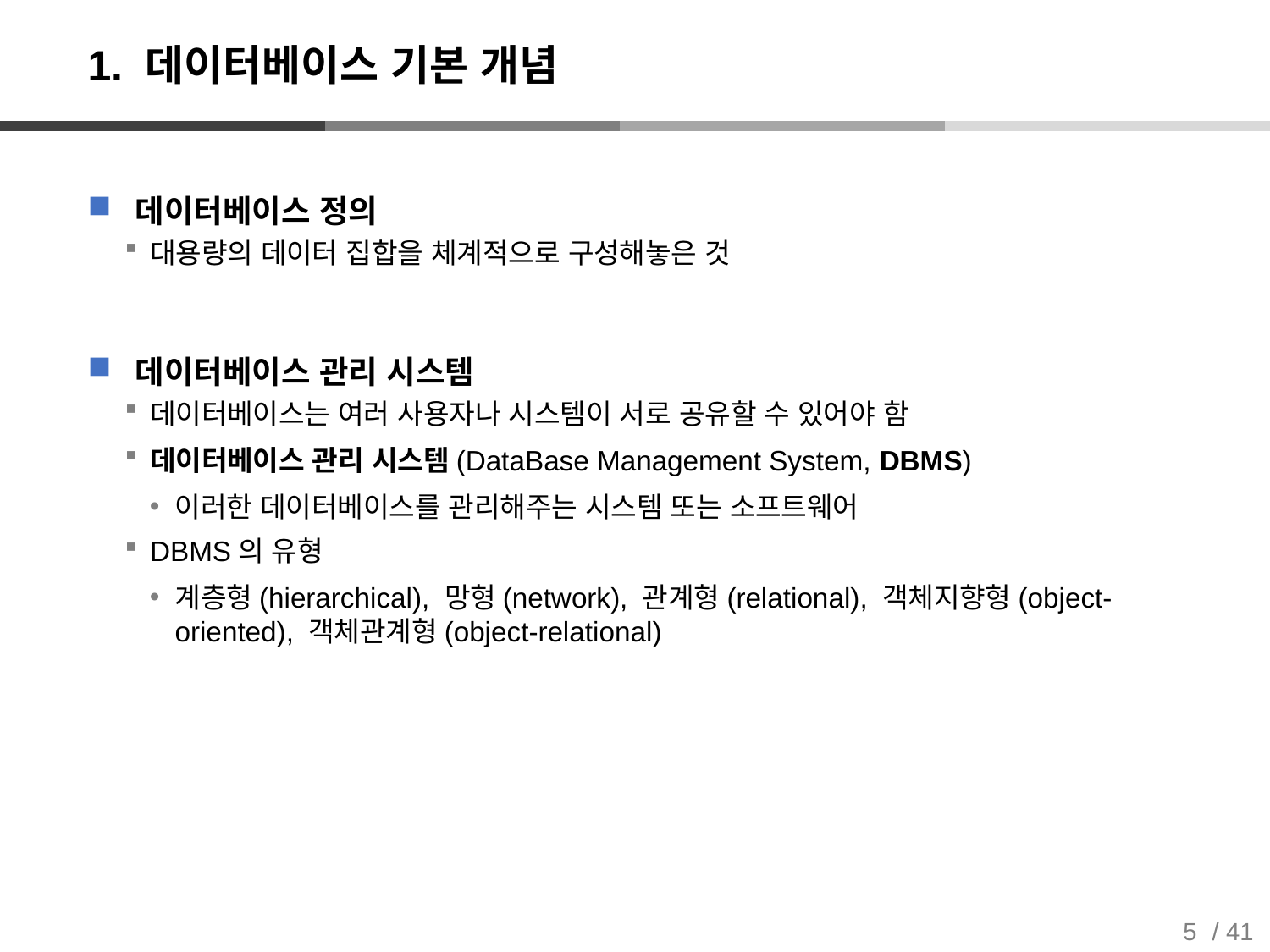

# 1. 데이터베이스 기본 개념
데이터베이스 정의
대용량의 데이터 집합을 체계적으로 구성해놓은 것

데이터베이스 관리 시스템
데이터베이스는 여러 사용자나 시스템이 서로 공유할 수 있어야 함
데이터베이스 관리 시스템(DataBase Management System, DBMS)
이러한 데이터베이스를 관리해주는 시스템 또는 소프트웨어
DBMS의 유형
계층형(hierarchical), 망형(network), 관계형(relational), 객체지향형(object-oriented), 객체관계형(object-relational)